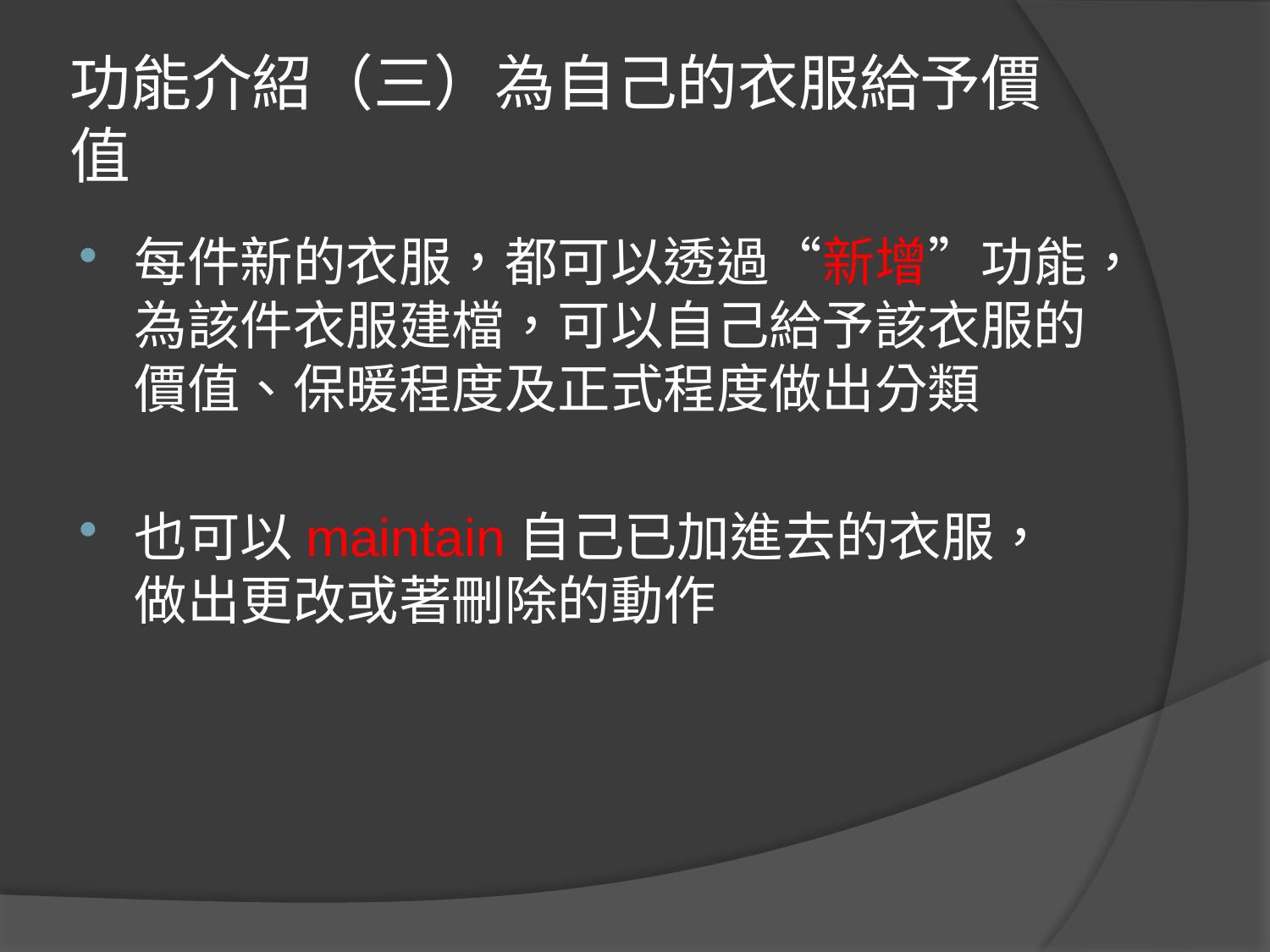

# 功能介紹（三）為自己的衣服給予價值
每件新的衣服，都可以透過“新增”功能，為該件衣服建檔，可以自己給予該衣服的價值、保暖程度及正式程度做出分類

也可以maintain自己已加進去的衣服，做出更改或著刪除的動作